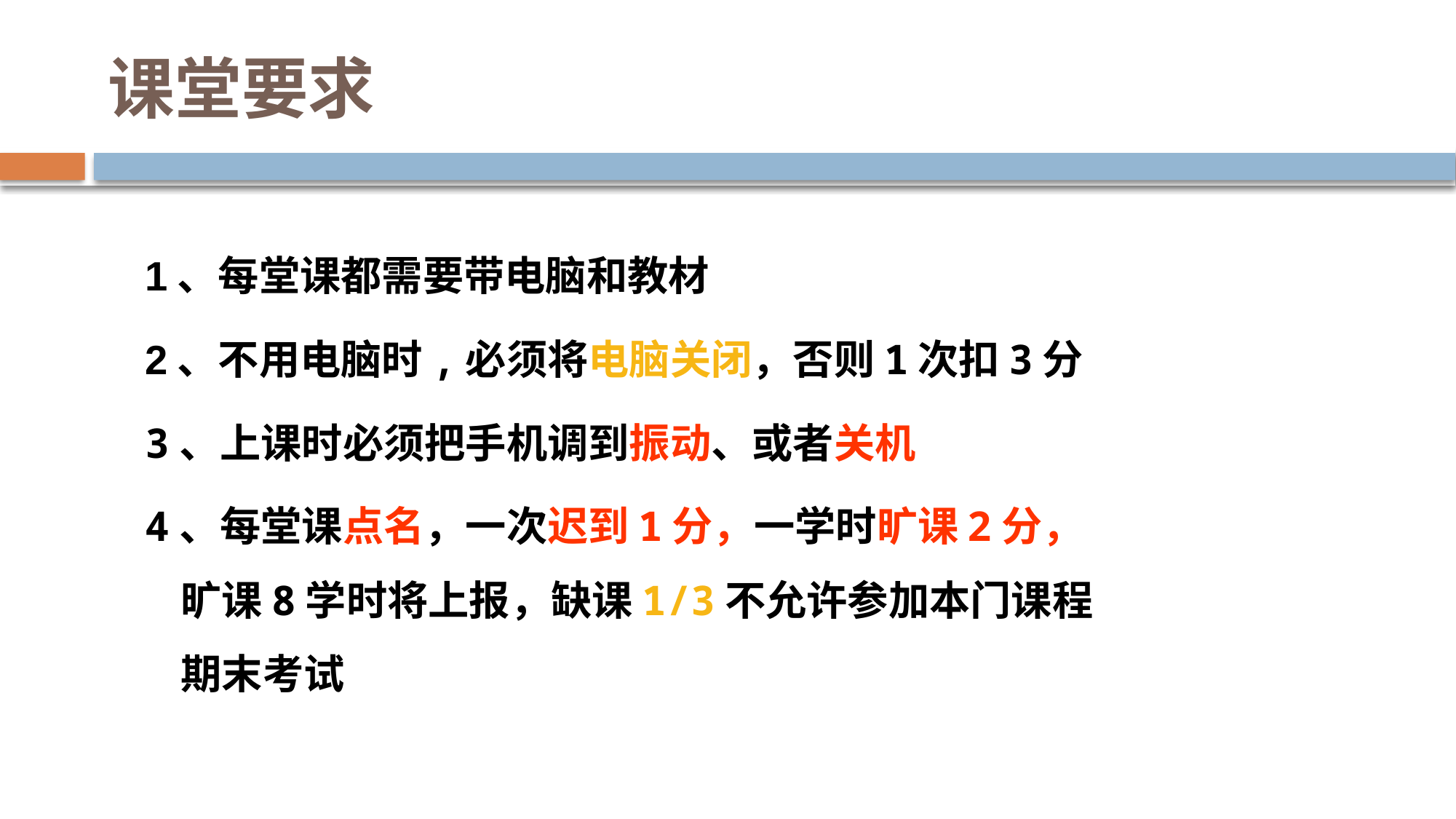

# 课堂要求
1、每堂课都需要带电脑和教材
2、不用电脑时,必须将电脑关闭，否则1次扣3分
3、上课时必须把手机调到振动、或者关机
4、每堂课点名，一次迟到1分，一学时旷课2分，旷课8学时将上报，缺课1/3不允许参加本门课程期末考试